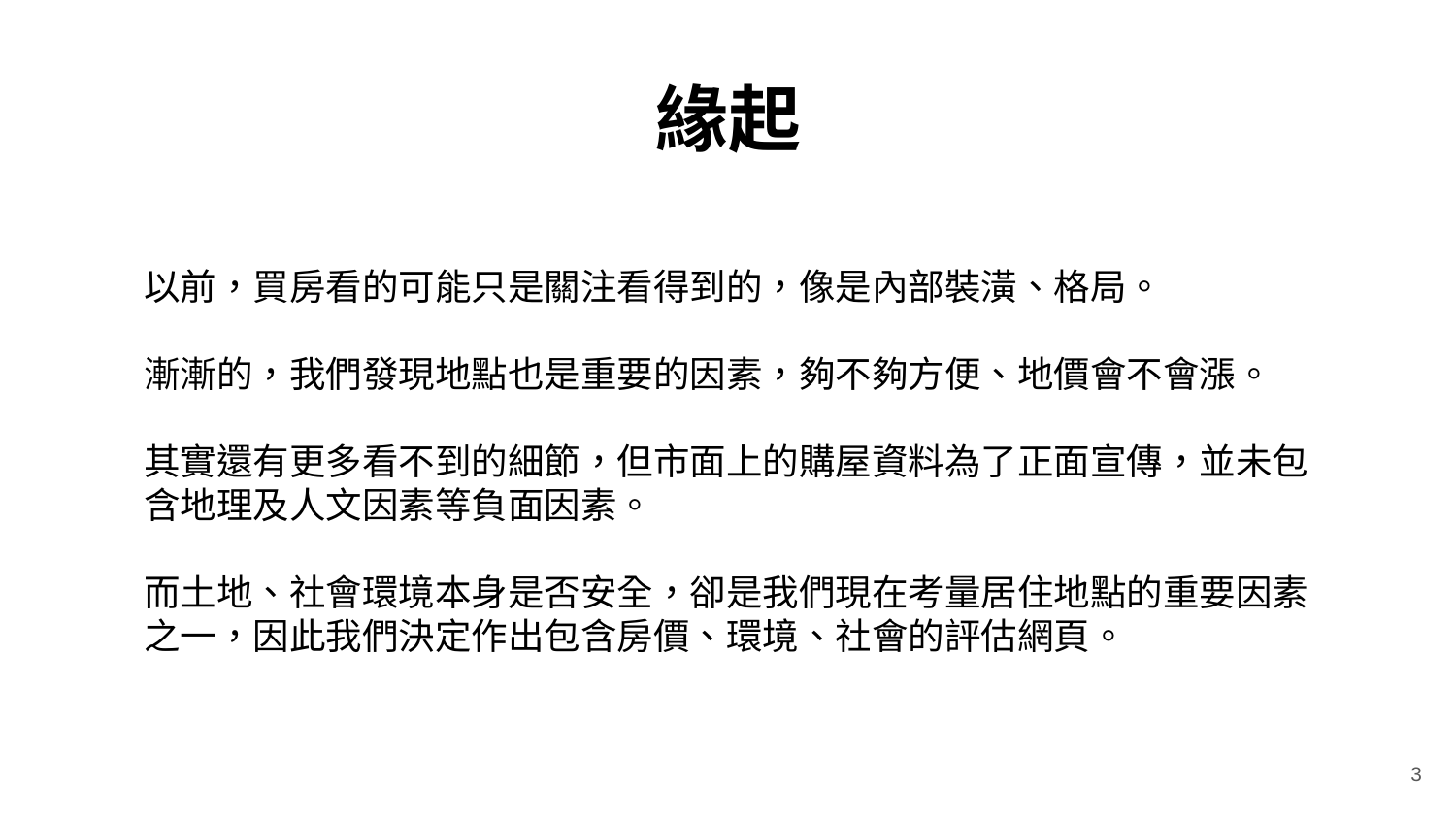

# 緣起
以前，買房看的可能只是關注看得到的，像是內部裝潢、格局。

漸漸的，我們發現地點也是重要的因素，夠不夠方便、地價會不會漲。

其實還有更多看不到的細節，但市面上的購屋資料為了正面宣傳，並未包含地理及人文因素等負面因素。

而土地、社會環境本身是否安全，卻是我們現在考量居住地點的重要因素之一，因此我們決定作出包含房價、環境、社會的評估網頁。
3